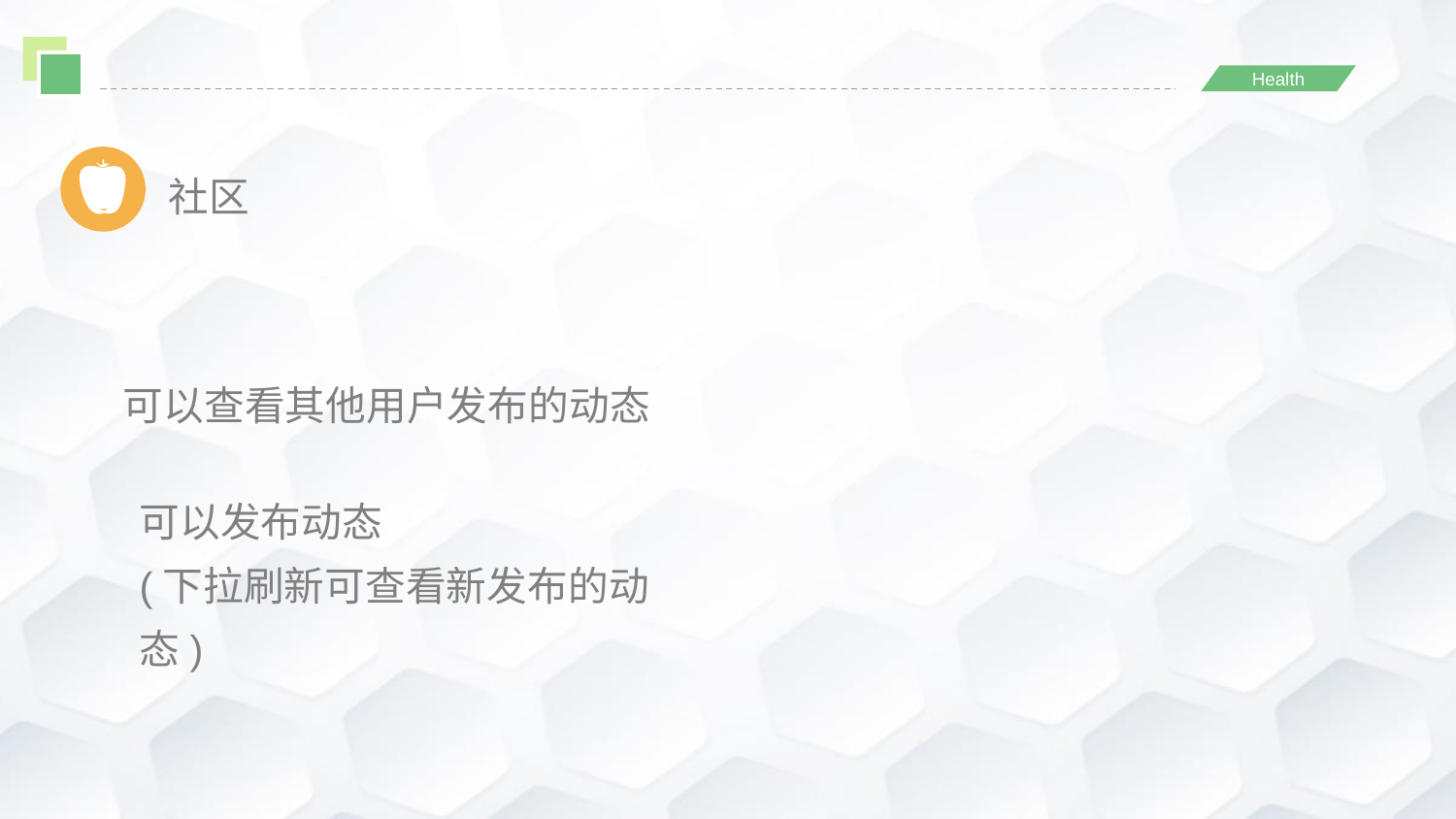

社区

可以查看其他用户发布的动态
可以发布动态
(下拉刷新可查看新发布的动态)